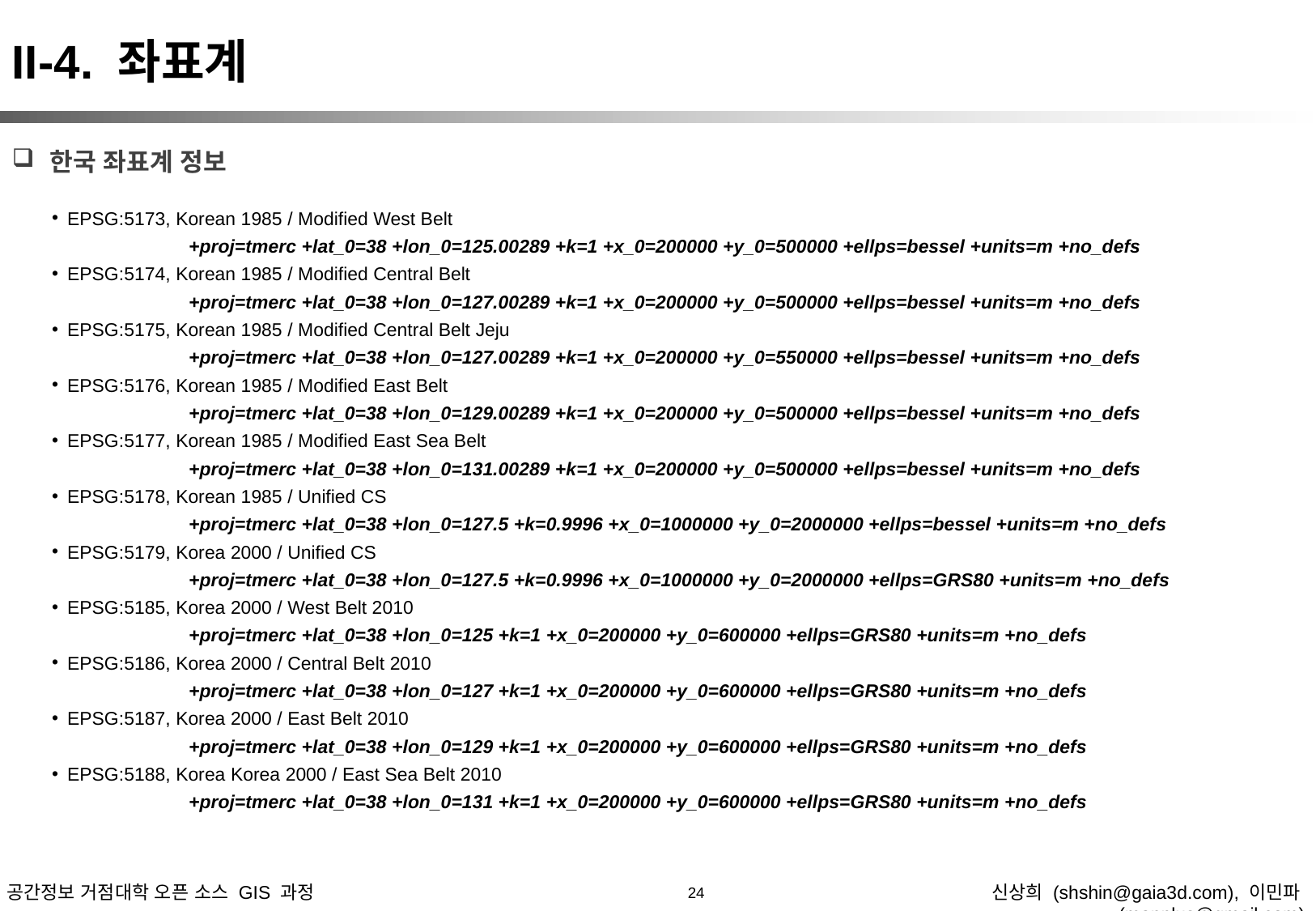

II-4. 좌표계
한국 좌표계 정보
EPSG:5173, Korean 1985 / Modified West Belt
		+proj=tmerc +lat_0=38 +lon_0=125.00289 +k=1 +x_0=200000 +y_0=500000 +ellps=bessel +units=m +no_defs
EPSG:5174, Korean 1985 / Modified Central Belt
		+proj=tmerc +lat_0=38 +lon_0=127.00289 +k=1 +x_0=200000 +y_0=500000 +ellps=bessel +units=m +no_defs
EPSG:5175, Korean 1985 / Modified Central Belt Jeju
		+proj=tmerc +lat_0=38 +lon_0=127.00289 +k=1 +x_0=200000 +y_0=550000 +ellps=bessel +units=m +no_defs
EPSG:5176, Korean 1985 / Modified East Belt
		+proj=tmerc +lat_0=38 +lon_0=129.00289 +k=1 +x_0=200000 +y_0=500000 +ellps=bessel +units=m +no_defs
EPSG:5177, Korean 1985 / Modified East Sea Belt
		+proj=tmerc +lat_0=38 +lon_0=131.00289 +k=1 +x_0=200000 +y_0=500000 +ellps=bessel +units=m +no_defs
EPSG:5178, Korean 1985 / Unified CS
		+proj=tmerc +lat_0=38 +lon_0=127.5 +k=0.9996 +x_0=1000000 +y_0=2000000 +ellps=bessel +units=m +no_defs
EPSG:5179, Korea 2000 / Unified CS
		+proj=tmerc +lat_0=38 +lon_0=127.5 +k=0.9996 +x_0=1000000 +y_0=2000000 +ellps=GRS80 +units=m +no_defs
EPSG:5185, Korea 2000 / West Belt 2010
		+proj=tmerc +lat_0=38 +lon_0=125 +k=1 +x_0=200000 +y_0=600000 +ellps=GRS80 +units=m +no_defs
EPSG:5186, Korea 2000 / Central Belt 2010
		+proj=tmerc +lat_0=38 +lon_0=127 +k=1 +x_0=200000 +y_0=600000 +ellps=GRS80 +units=m +no_defs
EPSG:5187, Korea 2000 / East Belt 2010
		+proj=tmerc +lat_0=38 +lon_0=129 +k=1 +x_0=200000 +y_0=600000 +ellps=GRS80 +units=m +no_defs
EPSG:5188, Korea Korea 2000 / East Sea Belt 2010
		+proj=tmerc +lat_0=38 +lon_0=131 +k=1 +x_0=200000 +y_0=600000 +ellps=GRS80 +units=m +no_defs
24